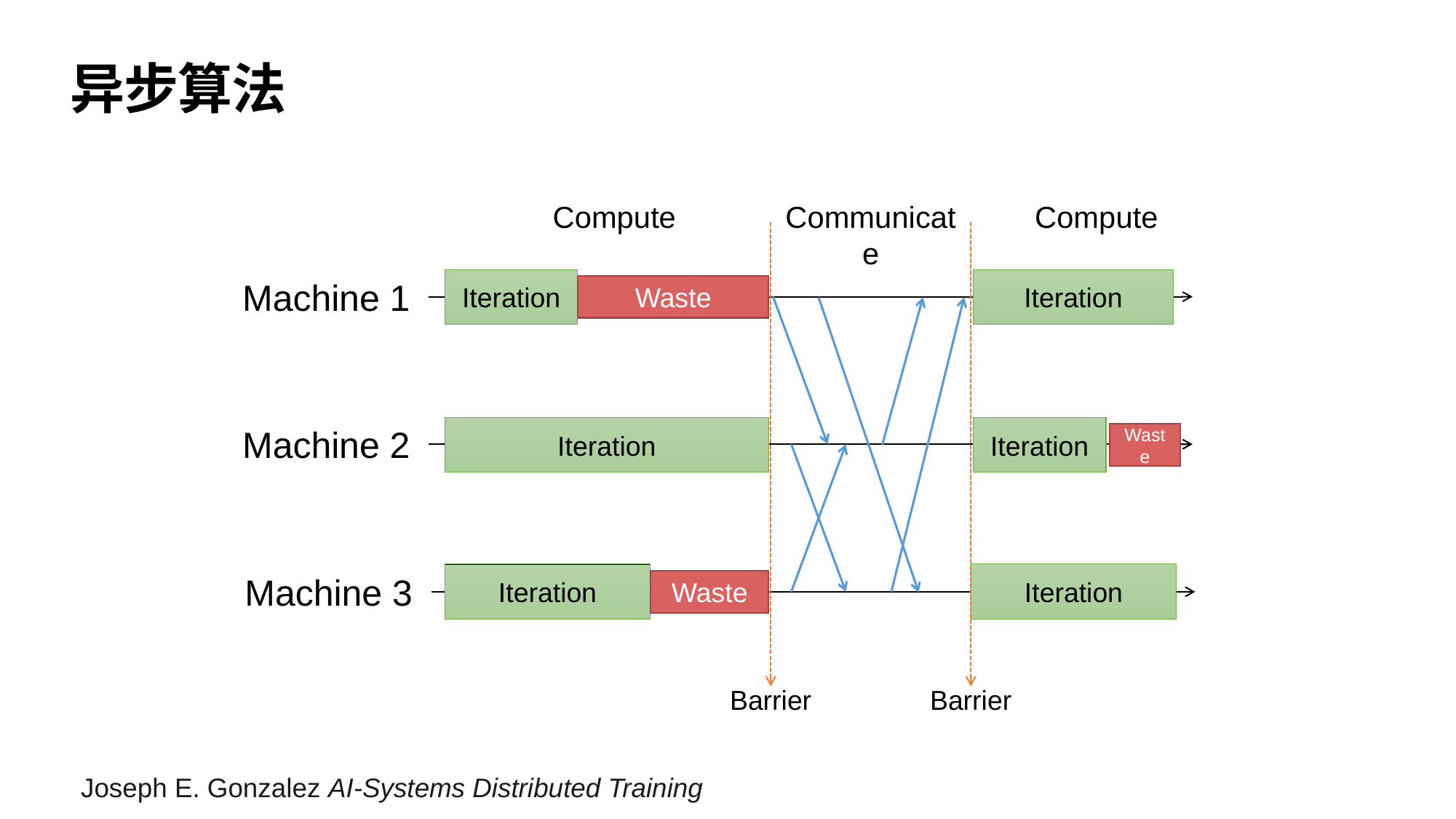

# 异步算法

Compute
Communicate
Compute
Barrier
Barrier
Machine 1
Machine 2
Machine 3
Iteration
Iteration
Waste
Iteration
Iteration
Waste
Iteration
Iteration
Waste
Joseph E. Gonzalez AI-Systems Distributed Training